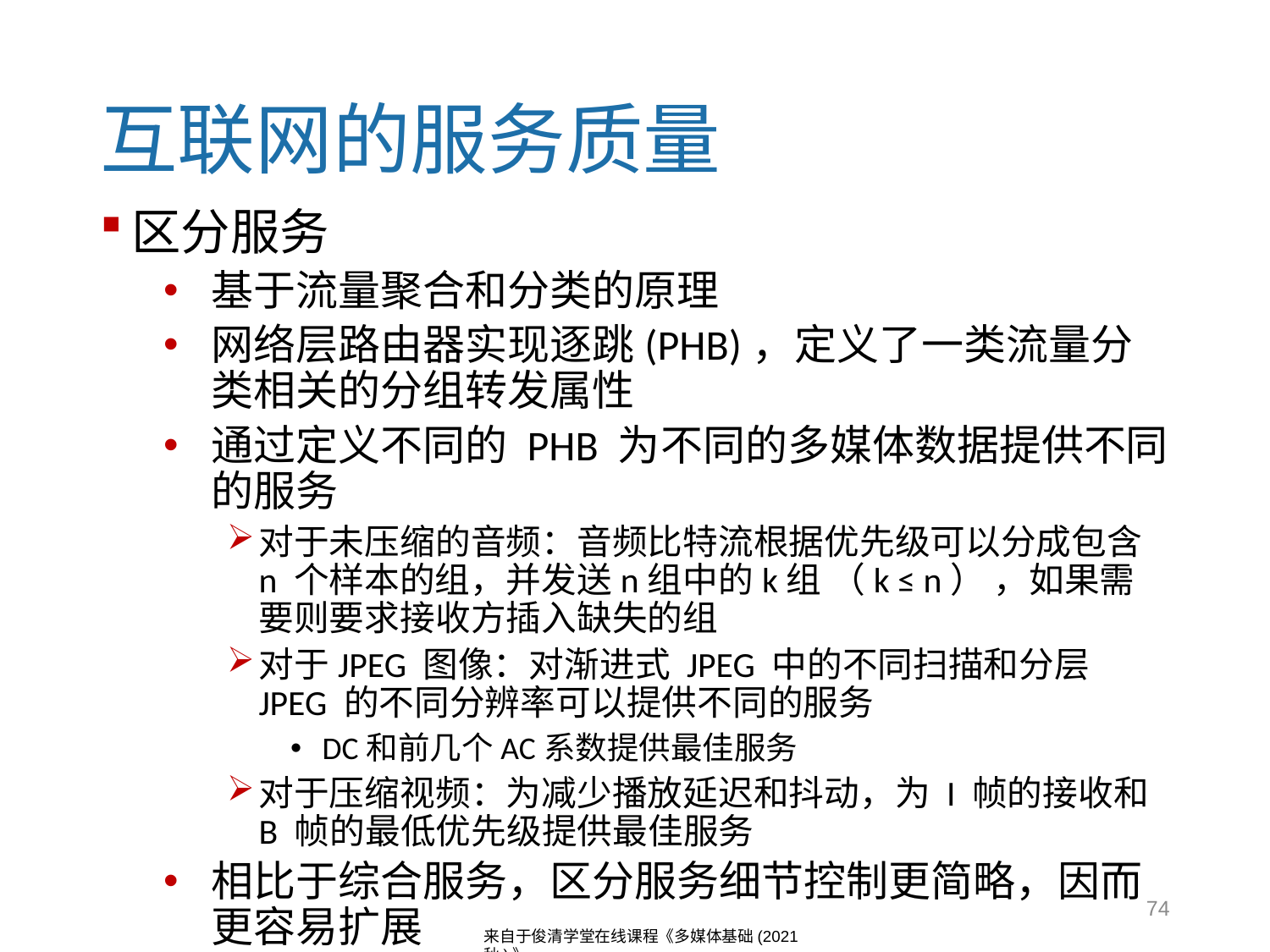

# 互联网的服务质量
区分服务
基于流量聚合和分类的原理
网络层路由器实现逐跳(PHB)，定义了一类流量分类相关的分组转发属性
通过定义不同的 PHB 为不同的多媒体数据提供不同的服务
对于未压缩的音频：音频比特流根据优先级可以分成包含 n 个样本的组，并发送n组中的k组 （k ≤ n） ，如果需要则要求接收方插入缺失的组
对于JPEG 图像：对渐进式 JPEG 中的不同扫描和分层 JPEG 的不同分辨率可以提供不同的服务
DC和前几个AC系数提供最佳服务
对于压缩视频：为减少播放延迟和抖动，为 I 帧的接收和B 帧的最低优先级提供最佳服务
相比于综合服务，区分服务细节控制更简略，因而更容易扩展

74
来自于俊清学堂在线课程《多媒体基础(2021秋)》